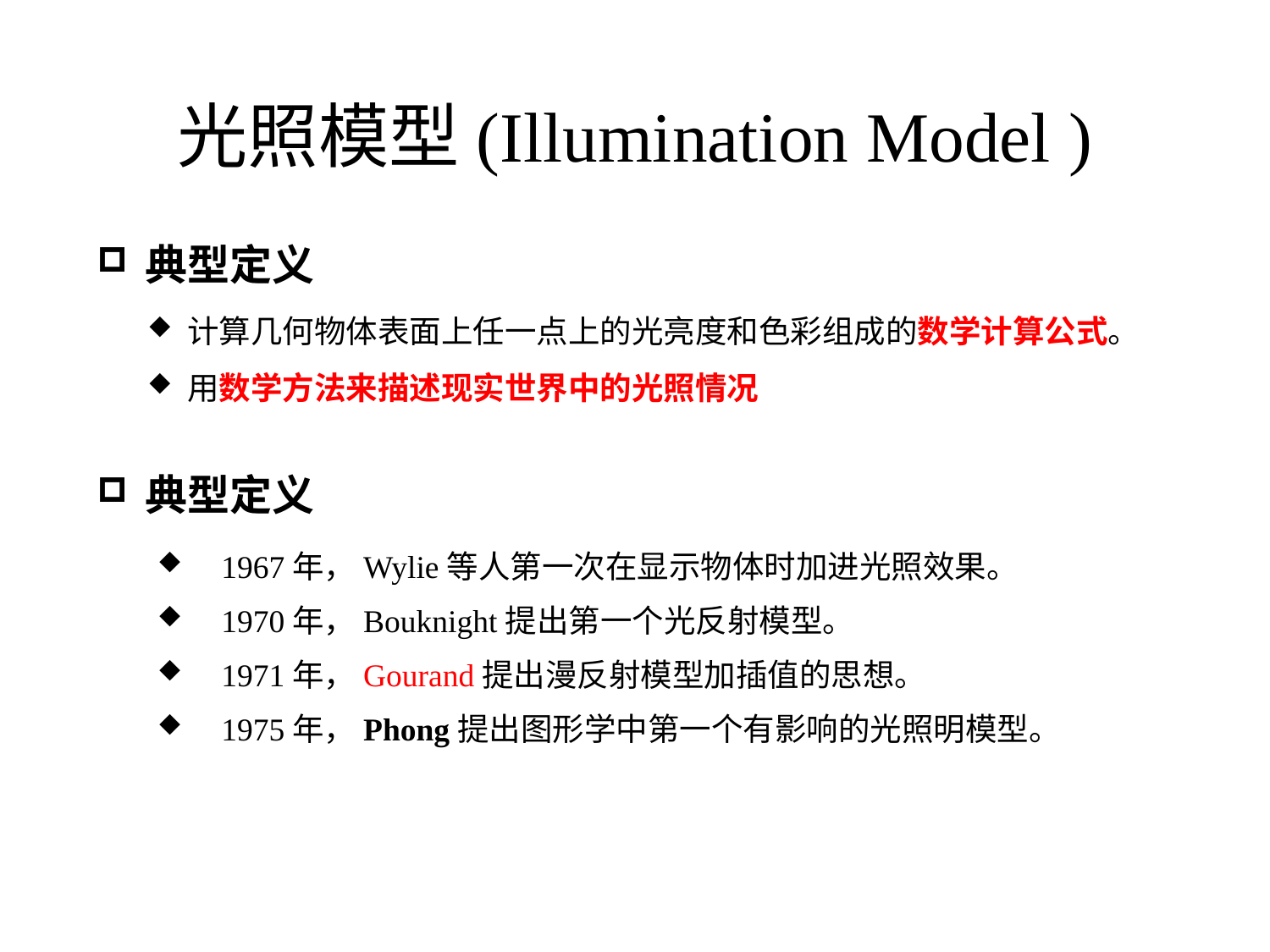

# 光照模型(Illumination Model )
典型定义
计算几何物体表面上任一点上的光亮度和色彩组成的数学计算公式。
用数学方法来描述现实世界中的光照情况
典型定义
   1967年，Wylie等人第一次在显示物体时加进光照效果。
   1970年，Bouknight提出第一个光反射模型。
   1971年，Gourand提出漫反射模型加插值的思想。
   1975年，Phong提出图形学中第一个有影响的光照明模型。